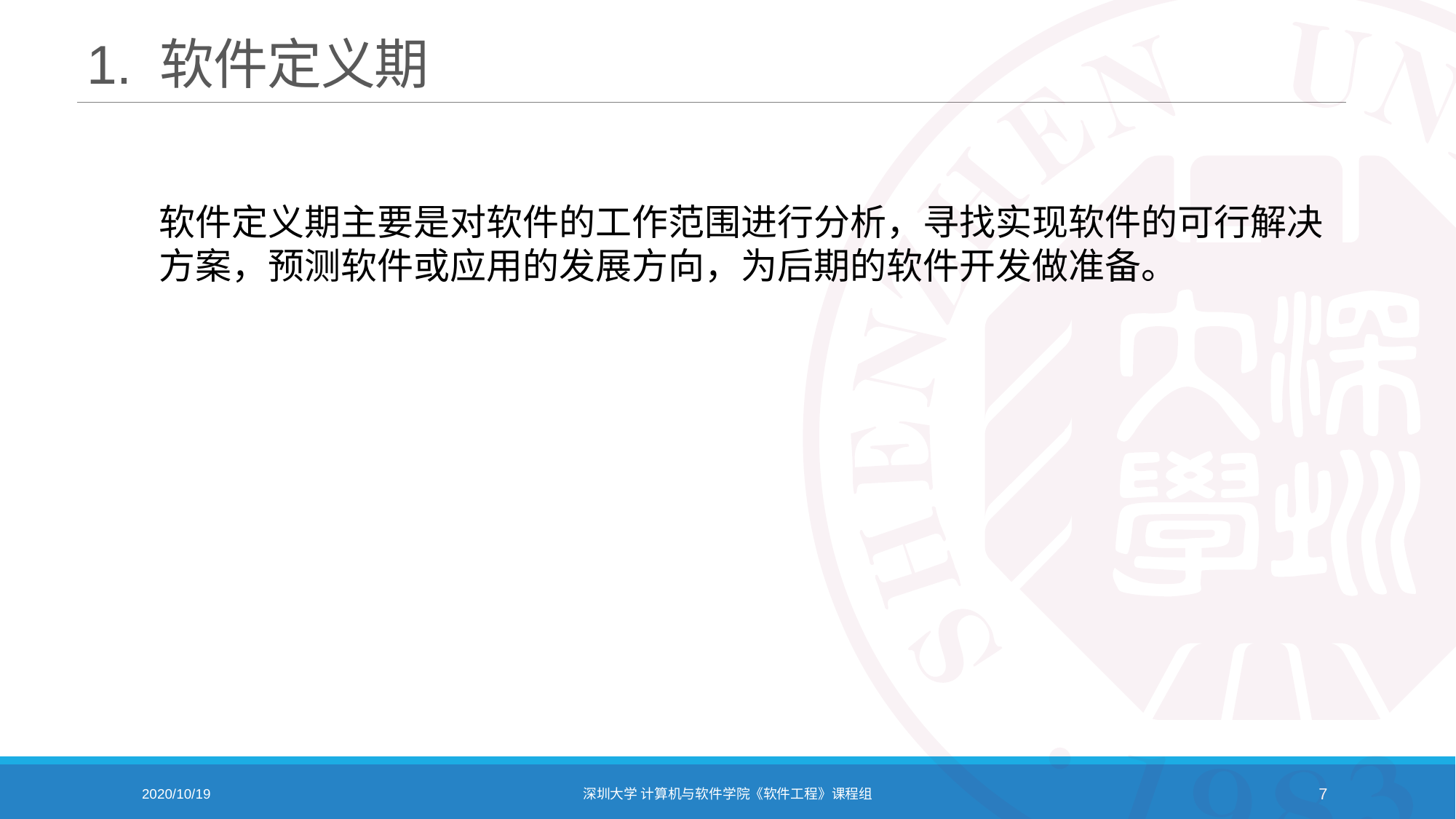

# 1. 软件定义期
软件定义期主要是对软件的工作范围进行分析，寻找实现软件的可行解决方案，预测软件或应用的发展方向，为后期的软件开发做准备。
2020/10/19
深圳大学 计算机与软件学院《软件工程》课程组
7